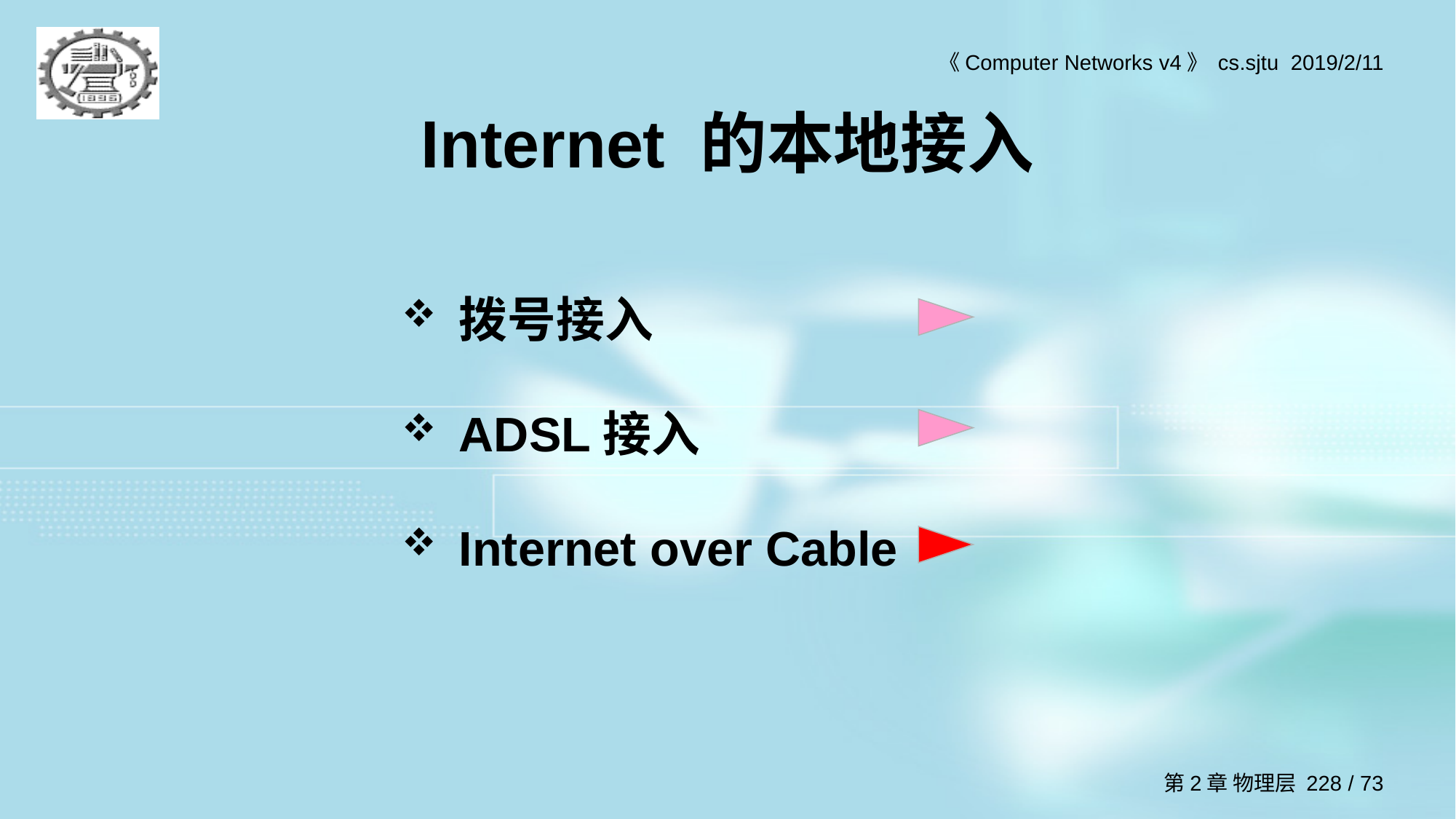

# Internet 的本地接入
拨号接入
ADSL接入
Internet over Cable